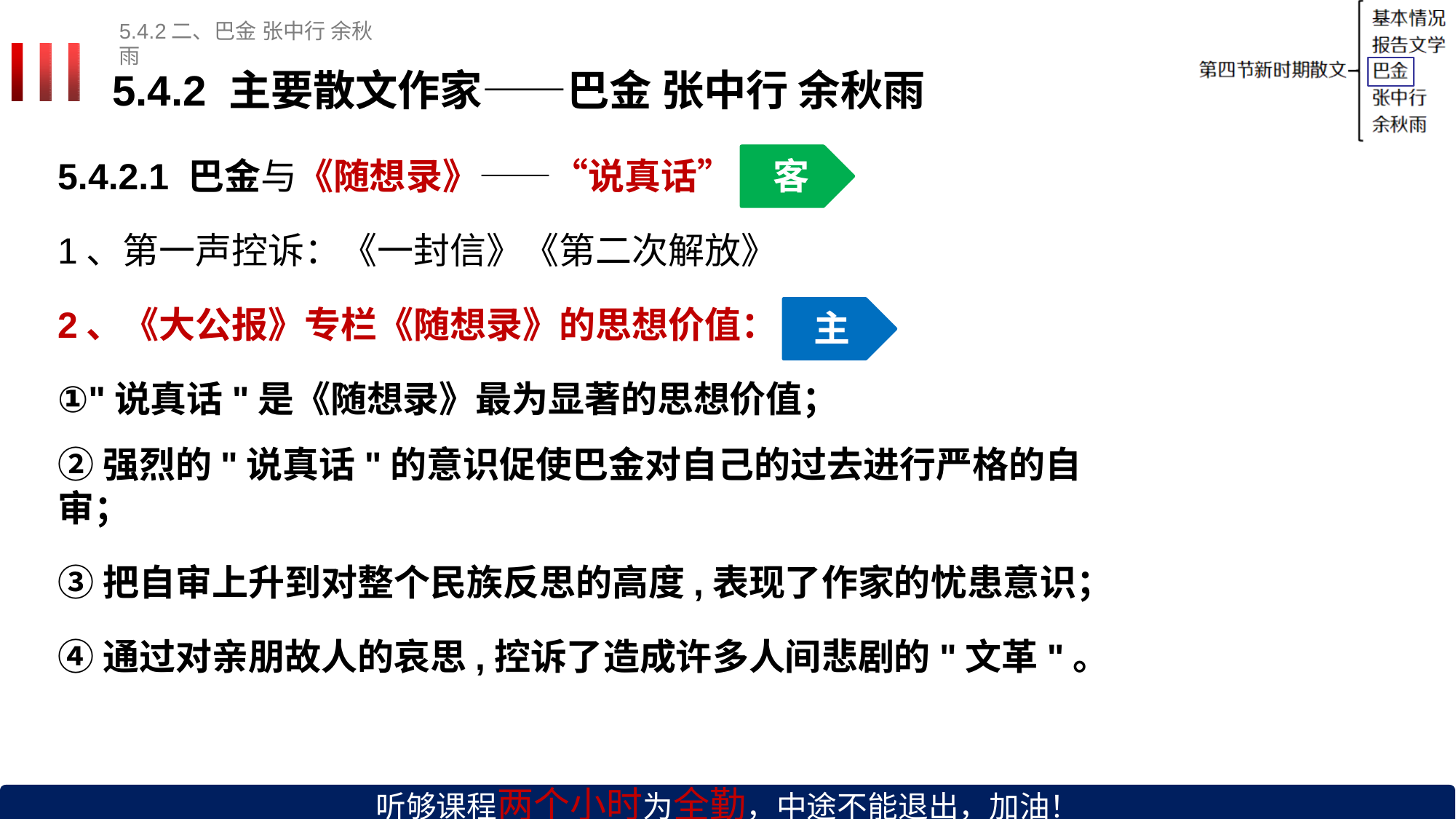

5.4.2二、巴金张中行 余秋雨

# 5.4.2 主要散文作家——巴金 张中行 余秋雨

5.4.2.1 巴金与《随想录》——“说真话”	客
1、第一声控诉：《一封信》《第二次解放》
2、《大公报》专栏《随想录》的思想价值：

主
①"说真话"是《随想录》最为显著的思想价值；
②强烈的"说真话"的意识促使巴金对自己的过去进行严格的自审；
③把自审上升到对整个民族反思的高度,表现了作家的忧患意识；
④通过对亲朋故人的哀思,控诉了造成许多人间悲剧的"文革"。

听够课程两个小时为全勤，中途不能退出，加油！